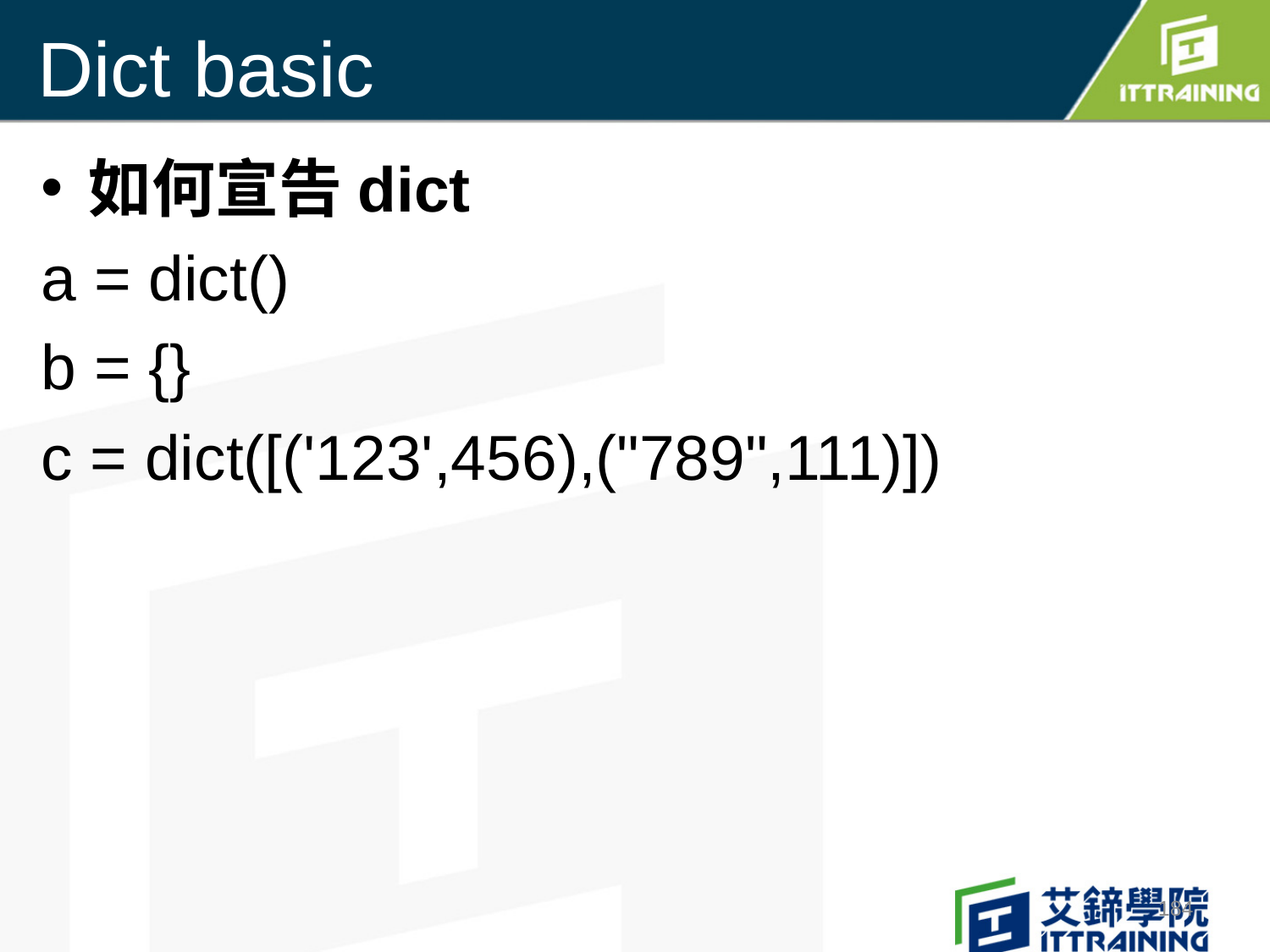

# Dict basic
如何宣告dict
a = dict()
b = {}
c = dict([('123',456),("789",111)])
184